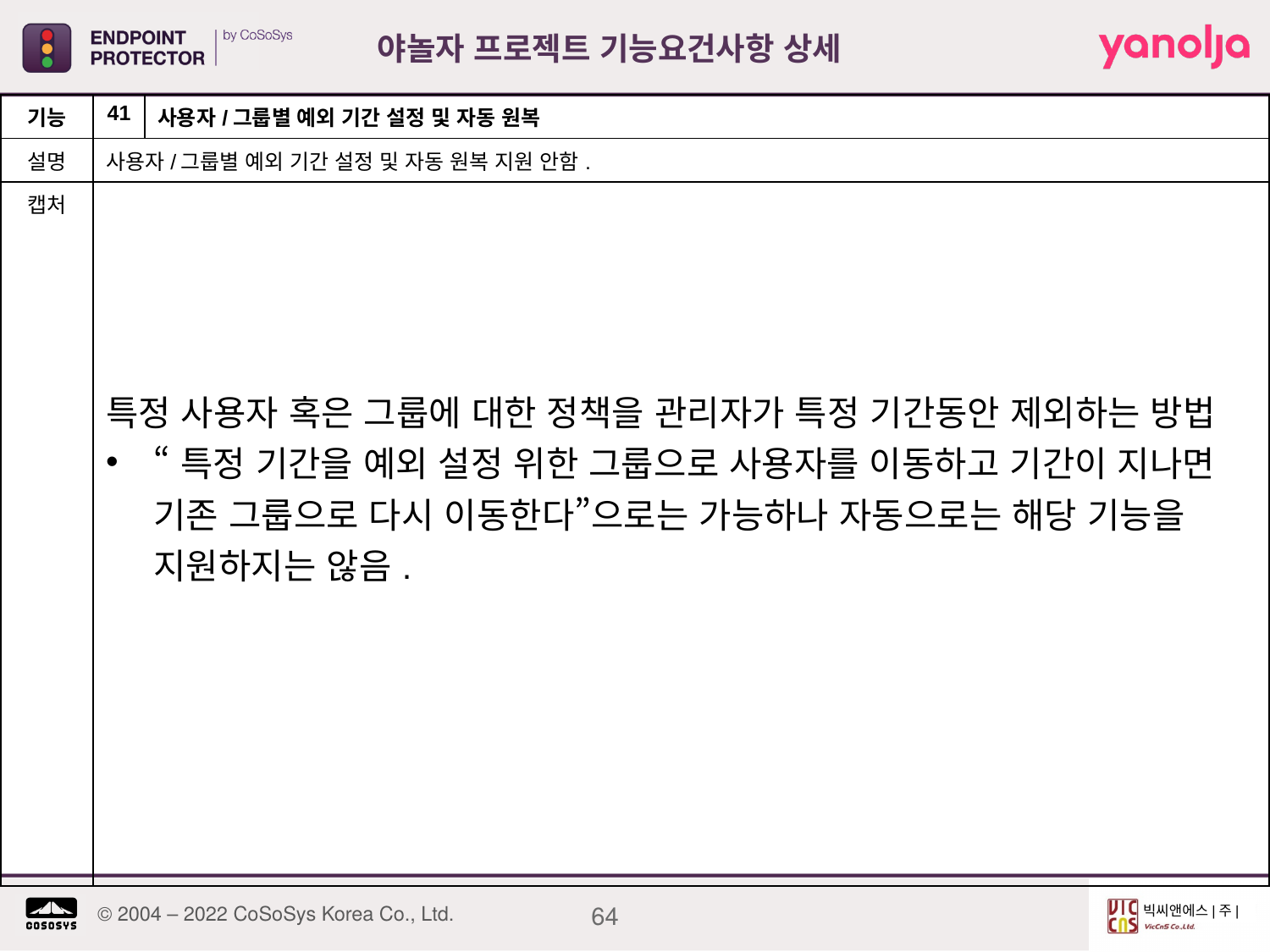

야놀자 프로젝트 기능요건사항 상세
| 기능 | 41 | 사용자/그룹별 예외 기간 설정 및 자동 원복 |
| --- | --- | --- |
| 설명 | 사용자/그룹별 예외 기간 설정 및 자동 원복 지원 안함. |  |
| 캡처 | 특정 사용자 혹은 그룹에 대한 정책을 관리자가 특정 기간동안 제외하는 방법 “특정 기간을 예외 설정 위한 그룹으로 사용자를 이동하고 기간이 지나면 기존 그룹으로 다시 이동한다”으로는 가능하나 자동으로는 해당 기능을 지원하지는 않음. |  |
64